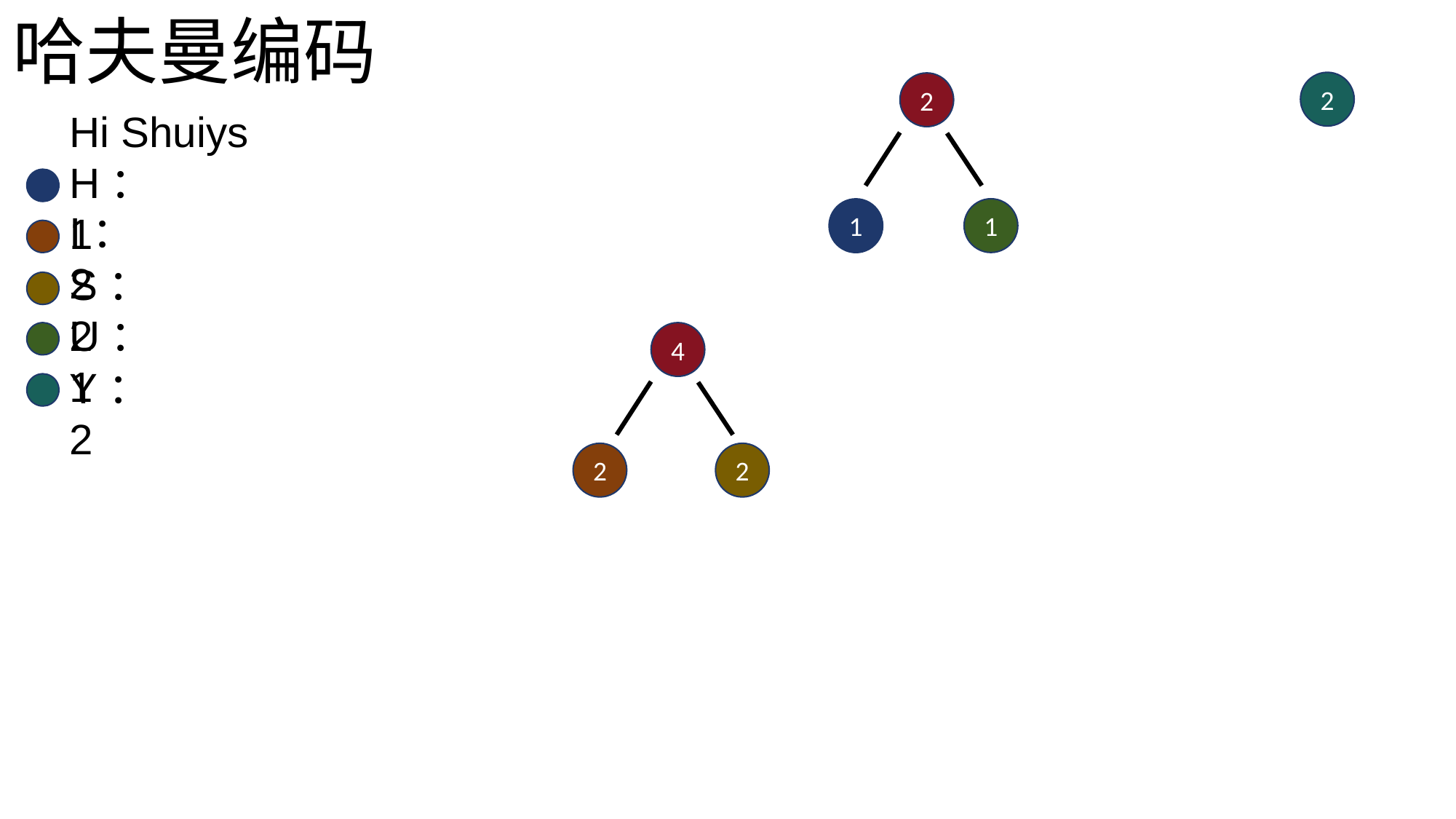

哈夫曼编码
2
2
Hi Shuiys
H：1

1
1
I：2

S：2

U：1

4
Y：2

2
2